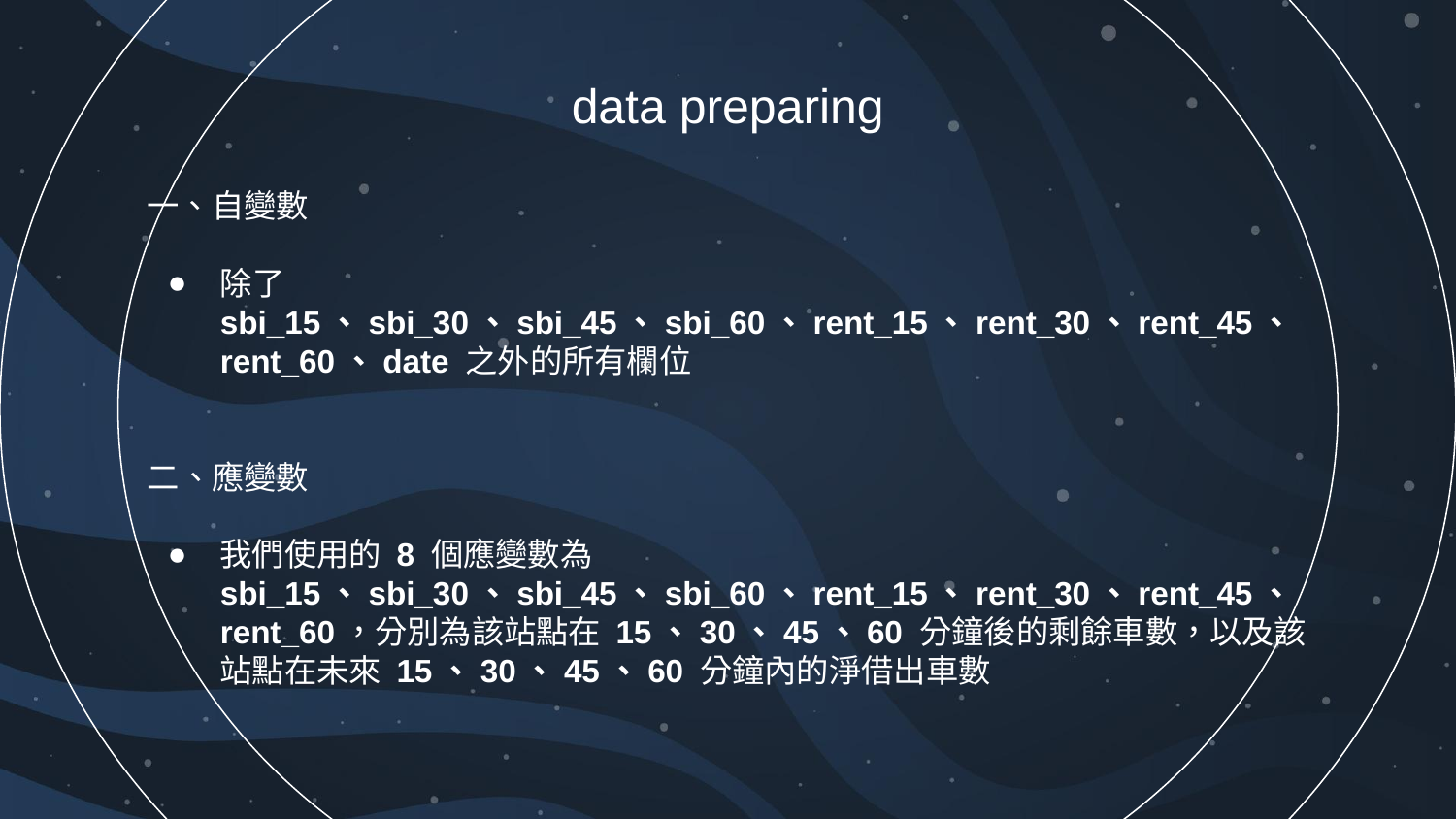

# data preparing
一、自變數

除了 sbi_15、sbi_30、sbi_45、sbi_60、rent_15、rent_30、rent_45、rent_60、date 之外的所有欄位

二、應變數

我們使用的 8 個應變數為 sbi_15、sbi_30、sbi_45、sbi_60、rent_15、rent_30、rent_45、rent_60，分別為該站點在 15、30、45、60 分鐘後的剩餘車數，以及該站點在未來 15、30、45、60 分鐘內的淨借出車數